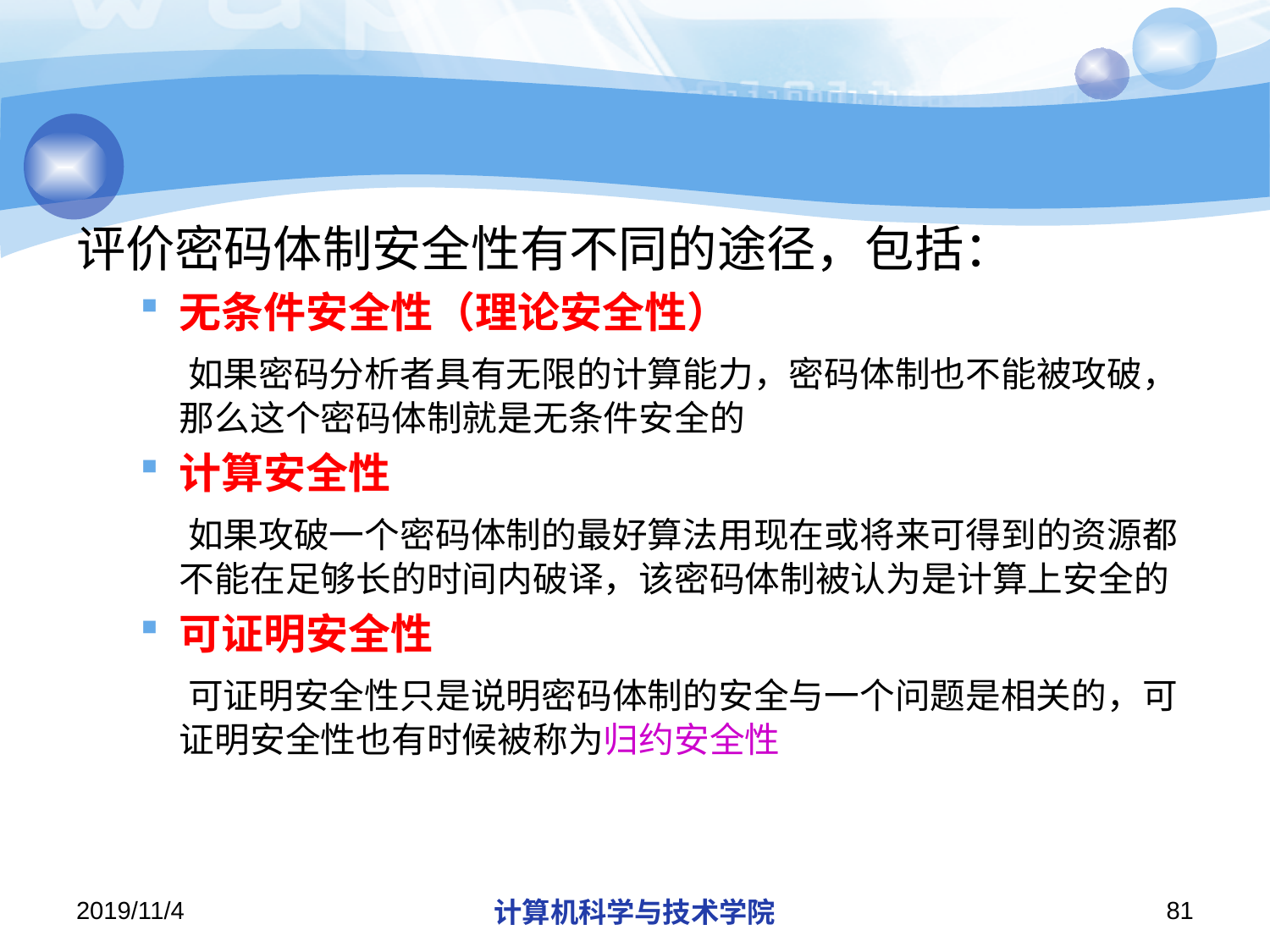

#
评价密码体制安全性有不同的途径，包括：
无条件安全性（理论安全性）
    如果密码分析者具有无限的计算能力，密码体制也不能被攻破，那么这个密码体制就是无条件安全的
计算安全性
    如果攻破一个密码体制的最好算法用现在或将来可得到的资源都不能在足够长的时间内破译，该密码体制被认为是计算上安全的
可证明安全性
    可证明安全性只是说明密码体制的安全与一个问题是相关的，可证明安全性也有时候被称为归约安全性
2019/11/4
计算机科学与技术学院
81